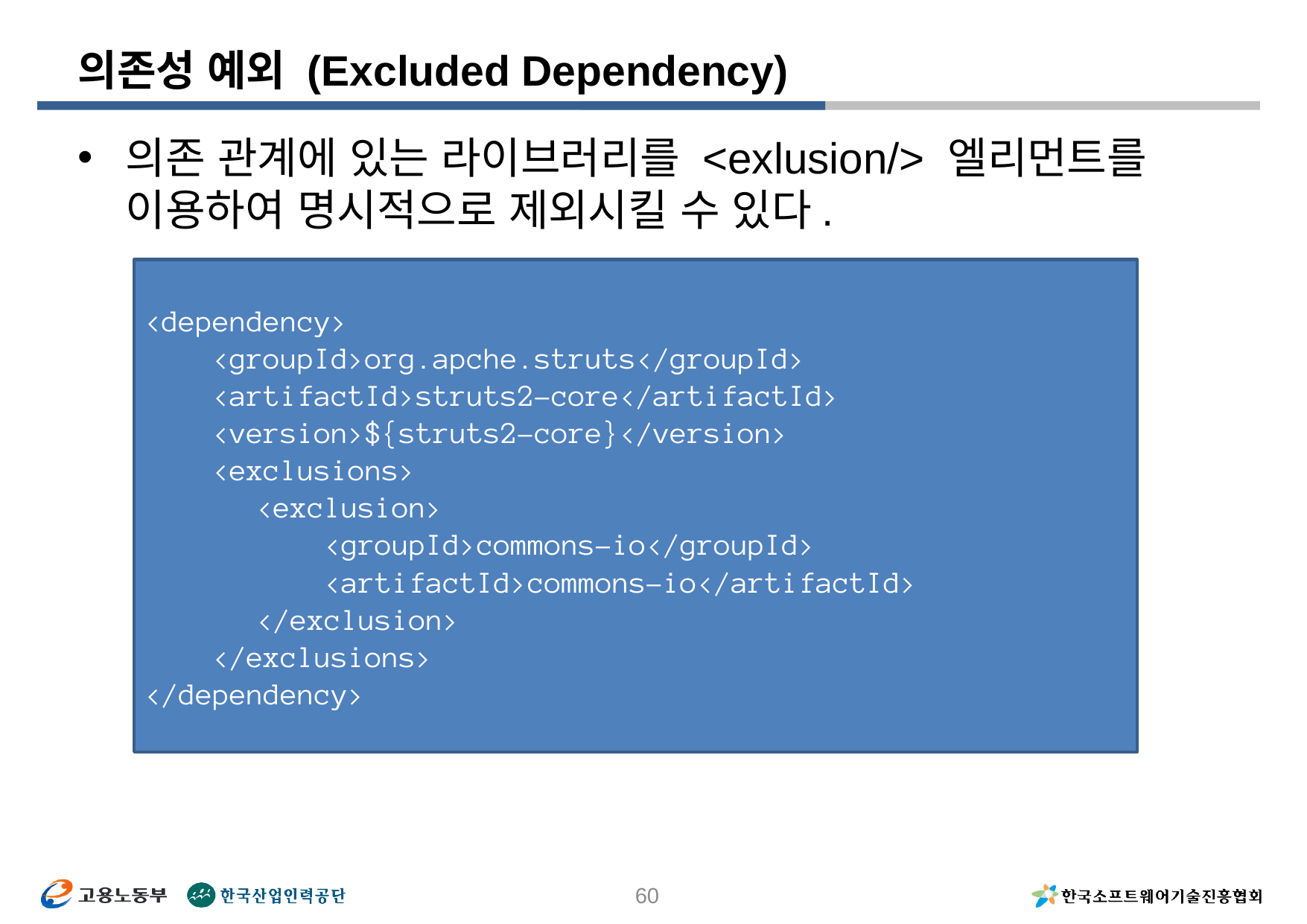

# 의존성 예외 (Excluded Dependency)
의존 관계에 있는 라이브러리를 <exlusion/> 엘리먼트를 이용하여 명시적으로 제외시킬 수 있다.

<dependency>
    <groupId>org.apche.struts</groupId>
    <artifactId>struts2-core</artifactId>
    <version>${struts2-core}</version>
    <exclusions>
    	<exclusion>
    	    <groupId>commons-io</groupId>
    	    <artifactId>commons-io</artifactId>
    	</exclusion>
    </exclusions>
</dependency>
60